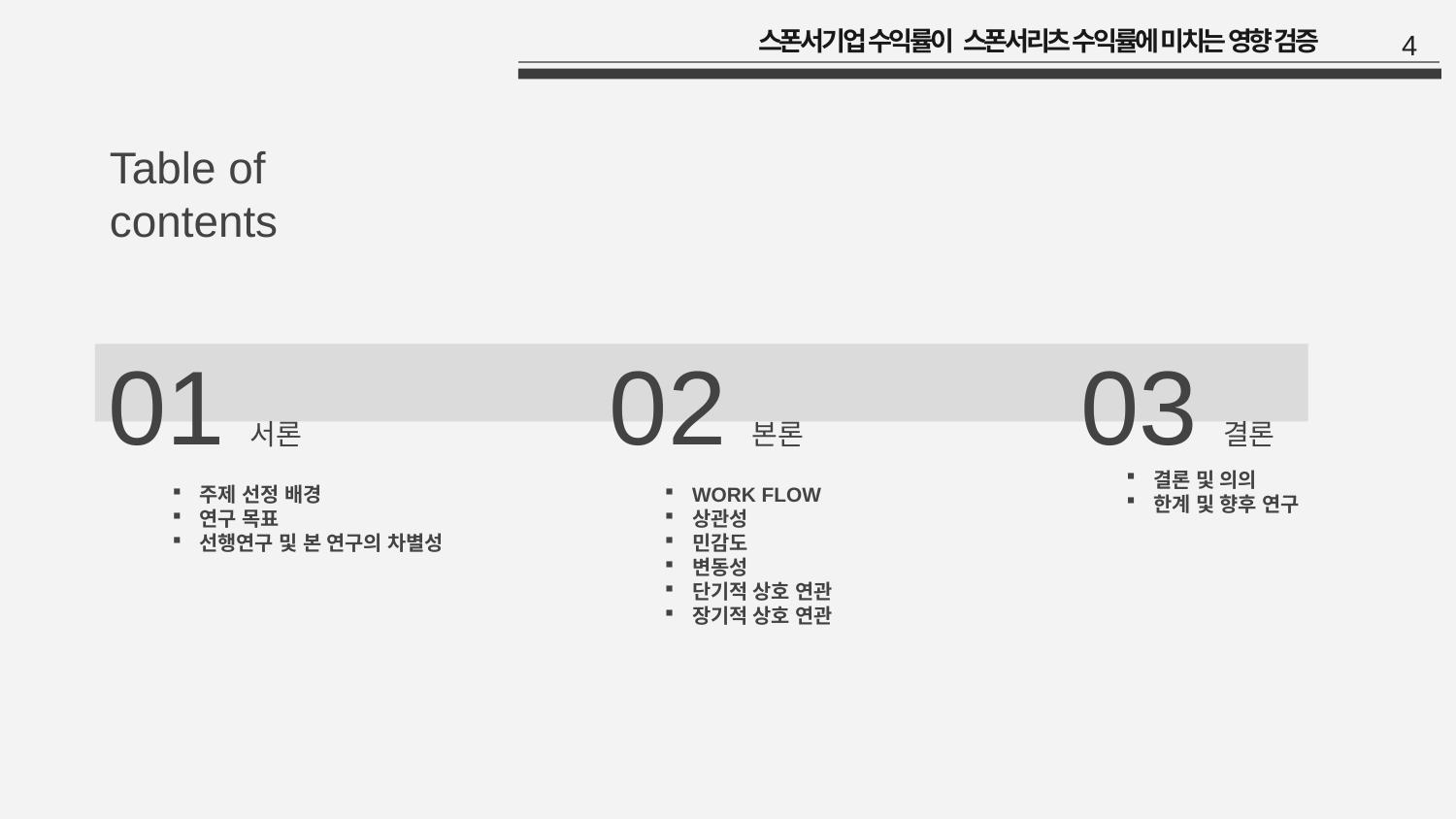

스폰서기업 수익률이  스폰서리츠 수익률에 미치는 영향 검증

4

# Table of contents

01서론
02본론
03결론
결론 및 의의
한계 및 향후 연구
주제 선정 배경
연구 목표
선행연구 및 본 연구의 차별성
WORK FLOW
상관성
민감도
변동성
단기적 상호 연관
장기적 상호 연관